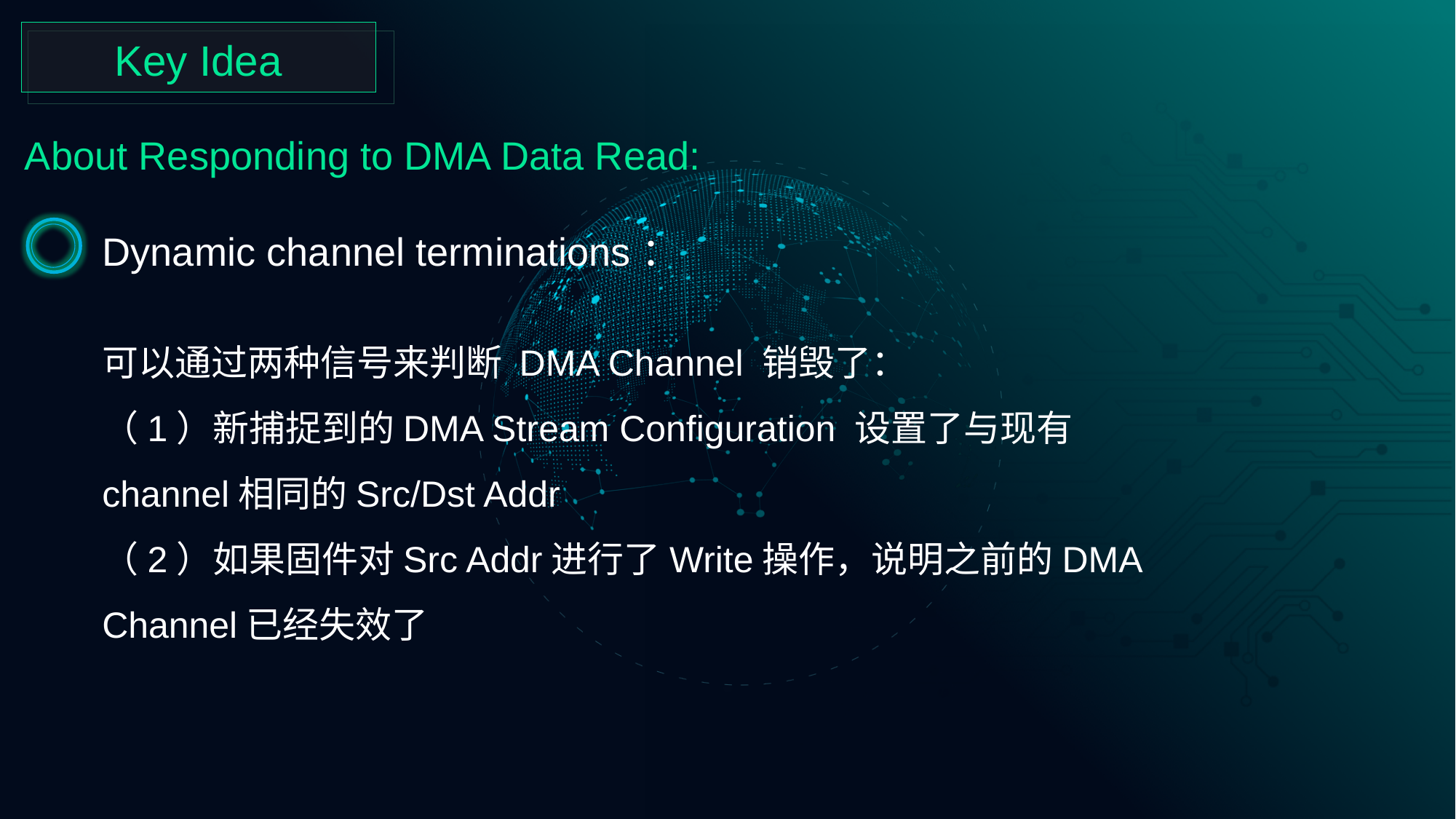

Key Idea

About Responding to DMA Data Read:

Dynamic channel terminations：
可以通过两种信号来判断 DMA Channel 销毁了：
（1）新捕捉到的DMA Stream Configuration 设置了与现有channel相同的Src/Dst Addr
（2）如果固件对Src Addr进行了Write操作，说明之前的DMA Channel已经失效了